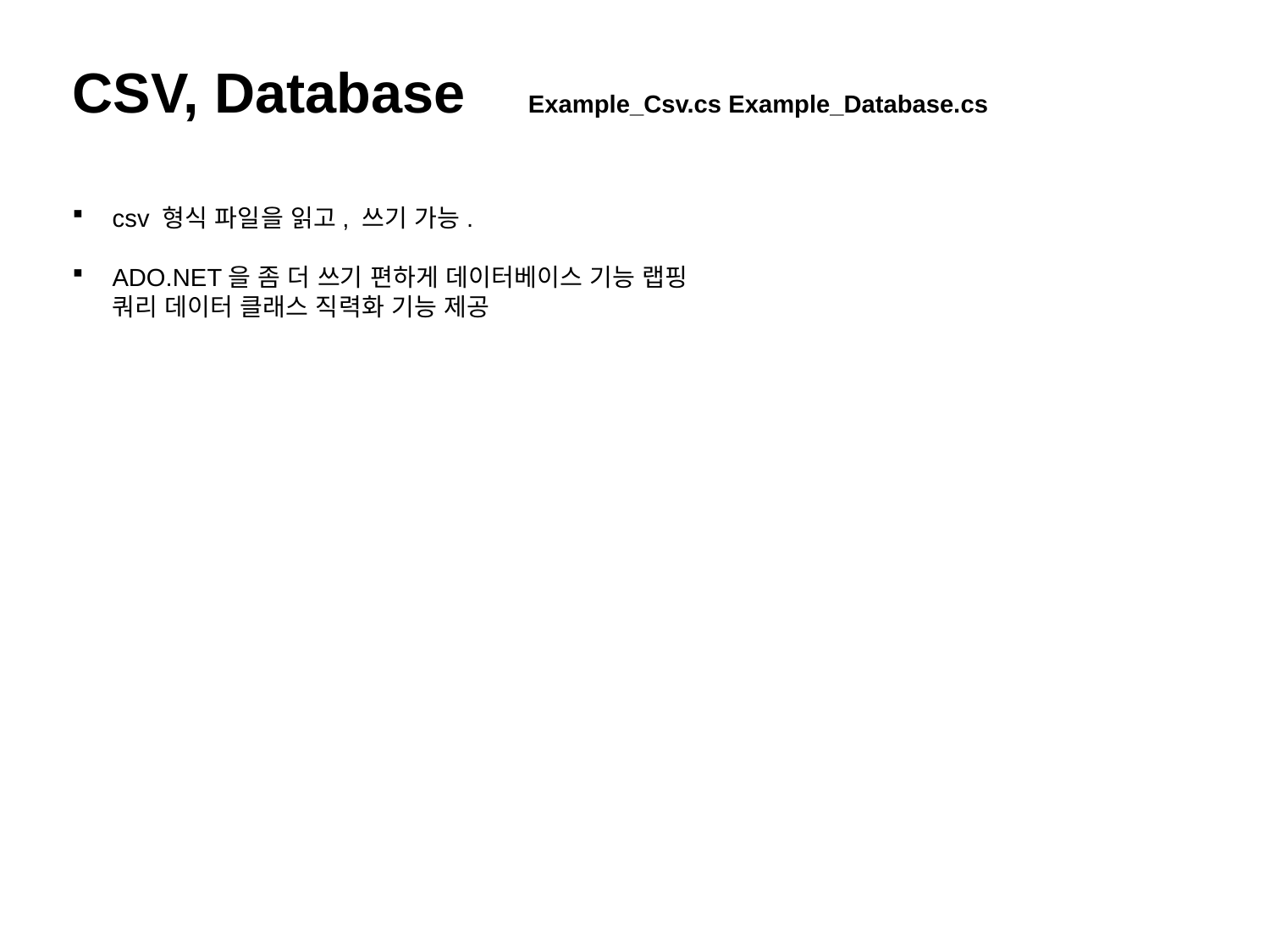

CSV, Database    Example_Csv.cs Example_Database.cs
csv 형식 파일을 읽고, 쓰기 가능.
ADO.NET을 좀 더 쓰기 편하게 데이터베이스 기능 랩핑
쿼리 데이터 클래스 직력화 기능 제공